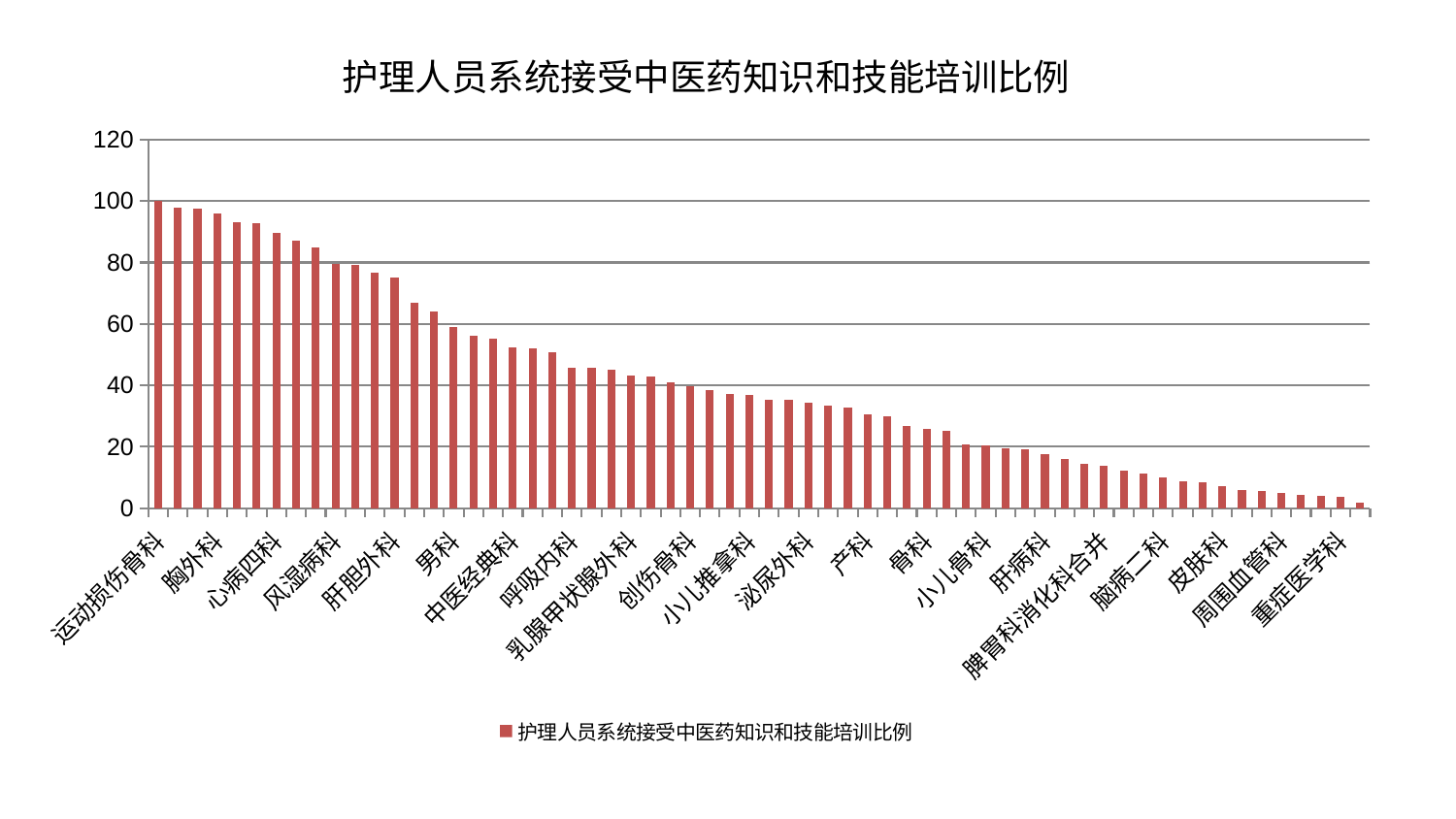

### Chart: 护理人员系统接受中医药知识和技能培训比例

| Category | 护理人员系统接受中医药知识和技能培训比例 |
|---|---|
| 运动损伤骨科 | 99.99999999999999 |
| 治未病中心 | 97.92791837711316 |
| 血液科 | 97.44821735264335 |
| 胸外科 | 95.87532148052337 |
| 耳鼻喉科 | 93.03816733154933 |
| 肿瘤内科 | 92.69118952279256 |
| 心病四科 | 89.65859706624029 |
| 西区重症医学科 | 87.04257259850856 |
| 心病二科 | 85.06587524020348 |
| 风湿病科 | 79.50650760733396 |
| 美容皮肤科 | 79.1317086777223 |
| 消化内科 | 76.85826418235573 |
| 肝胆外科 | 75.24632133552562 |
| 普通外科 | 67.05839162912925 |
| 肛肠科 | 64.20624556302786 |
| 男科 | 58.99200511571519 |
| 妇二科 | 56.13578226104715 |
| 心病一科 | 55.249617772035236 |
| 中医经典科 | 52.43461422760671 |
| 身心医学科 | 52.02084455311982 |
| 东区重症医学科 | 50.88971090130786 |
| 呼吸内科 | 45.79018237111309 |
| 针灸科 | 45.67372676136565 |
| 眼科 | 45.21260639975432 |
| 乳腺甲状腺外科 | 43.092829567031885 |
| 心病三科 | 42.97514894287156 |
| 综合内科 | 41.08434673980393 |
| 创伤骨科 | 39.58564313853496 |
| 口腔科 | 38.431228004255594 |
| 妇科 | 37.32144488798856 |
| 小儿推拿科 | 36.782042781988345 |
| 心血管内科 | 35.43344708525707 |
| 脑病一科 | 35.280816433474044 |
| 泌尿外科 | 34.46860802690868 |
| 儿科 | 33.456018070501116 |
| 推拿科 | 32.89047102981278 |
| 产科 | 30.58003299535265 |
| 脑病三科 | 29.940947816144458 |
| 肾脏内科 | 26.62980503274141 |
| 骨科 | 25.878822579698152 |
| 显微骨科 | 25.168992069139204 |
| 老年医学科 | 20.699520428423362 |
| 小儿骨科 | 20.39991283485026 |
| 神经内科 | 19.63118243438313 |
| 妇科妇二科合并 | 19.25414195260804 |
| 肝病科 | 17.55268726795096 |
| 微创骨科 | 15.981121623094335 |
| 医院 | 14.551299143163474 |
| 脾胃科消化科合并 | 13.979313270533613 |
| 中医外治中心 | 12.285260691457383 |
| 内分泌科 | 11.210143616996607 |
| 脑病二科 | 9.89567624309919 |
| 神经外科 | 8.687122745391319 |
| 脊柱骨科 | 8.33605373014524 |
| 皮肤科 | 7.069335388077109 |
| 康复科 | 5.979523596127091 |
| 脾胃病科 | 5.585592778108634 |
| 周围血管科 | 4.859587934612343 |
| 东区肾病科 | 4.4344070418810935 |
| 肾病科 | 3.97873306624362 |
| 重症医学科 | 3.7576473569904913 |
| 关节骨科 | 1.9251798548505927 |
186